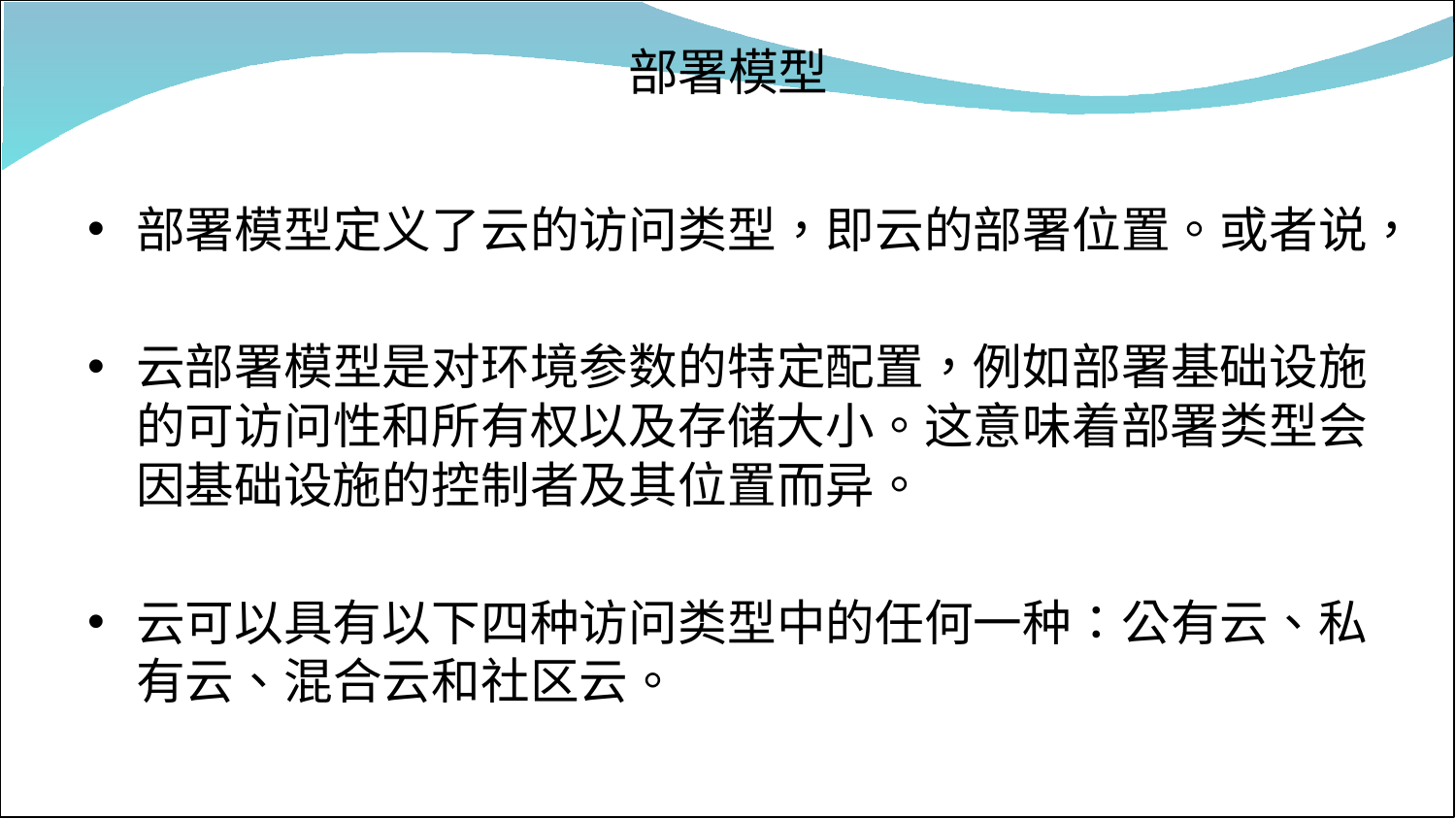

# 部署模型
部署模型定义了云的访问类型，即云的部署位置。或者说，

云部署模型是对环境参数的特定配置，例如部署基础设施的可访问性和所有权以及存储大小。这意味着部署类型会因基础设施的控制者及其位置而异。

云可以具有以下四种访问类型中的任何一种：公有云、私有云、混合云和社区云。